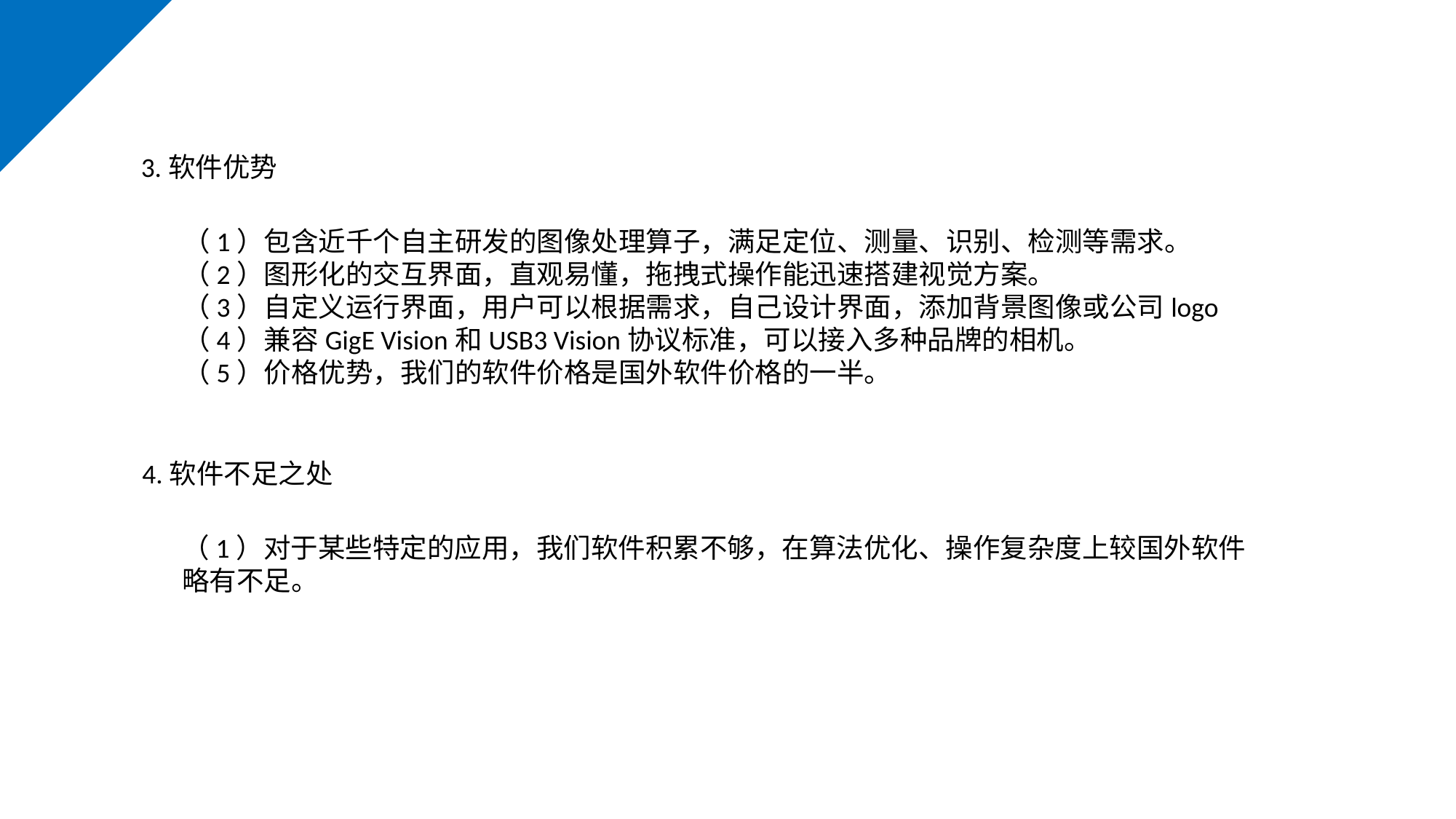

3.软件优势
（1）包含近千个自主研发的图像处理算子，满足定位、测量、识别、检测等需求。
（2）图形化的交互界面，直观易懂，拖拽式操作能迅速搭建视觉方案。
（3）自定义运行界面，用户可以根据需求，自己设计界面，添加背景图像或公司logo
（4）兼容GigE Vision和USB3 Vision协议标准，可以接入多种品牌的相机。
（5）价格优势，我们的软件价格是国外软件价格的一半。
4.软件不足之处
（1）对于某些特定的应用，我们软件积累不够，在算法优化、操作复杂度上较国外软件略有不足。